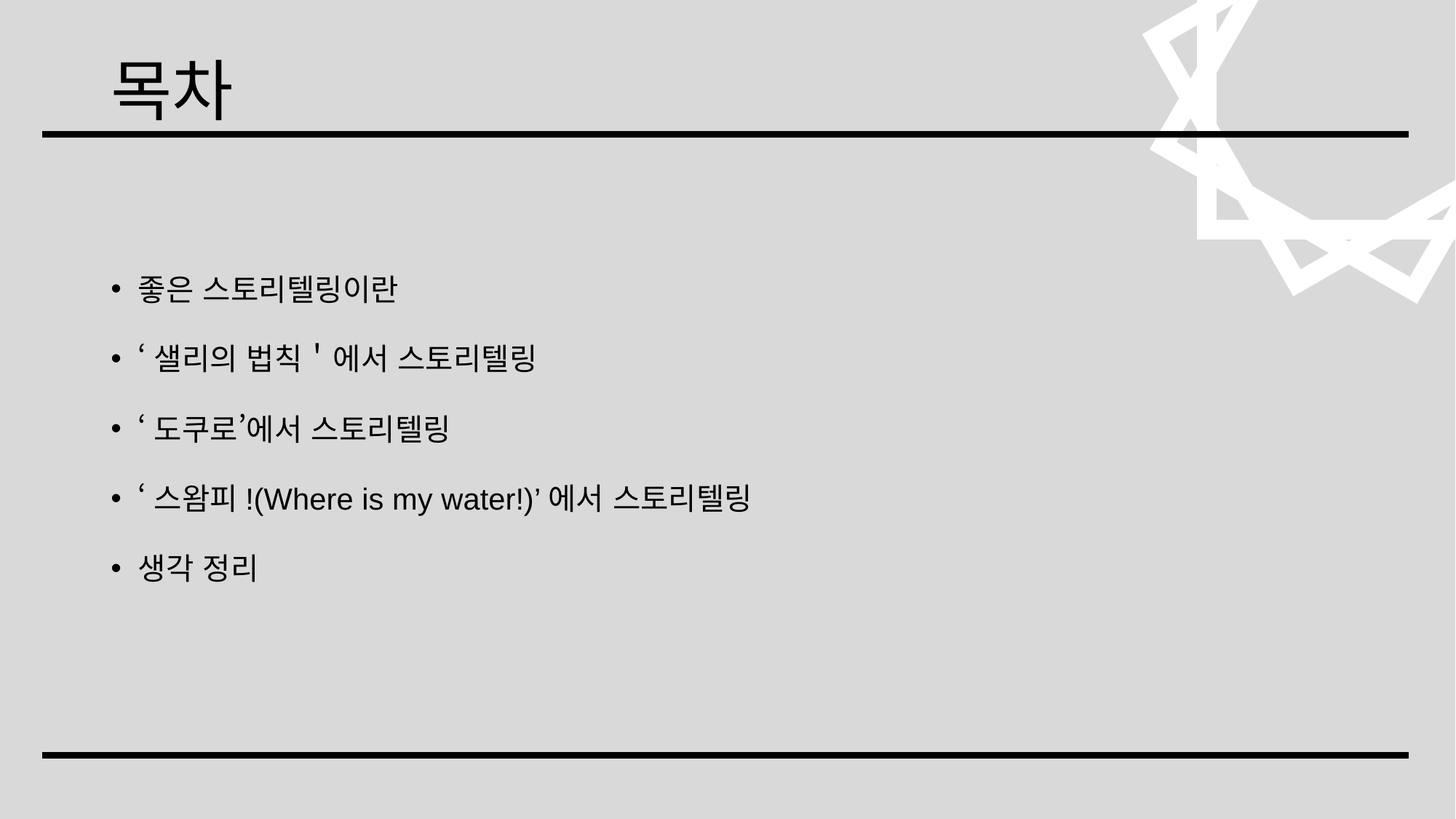

# 목차
좋은 스토리텔링이란
‘샐리의 법칙＇에서 스토리텔링
‘도쿠로’에서 스토리텔링
‘스왐피!(Where is my water!)’에서 스토리텔링
생각 정리